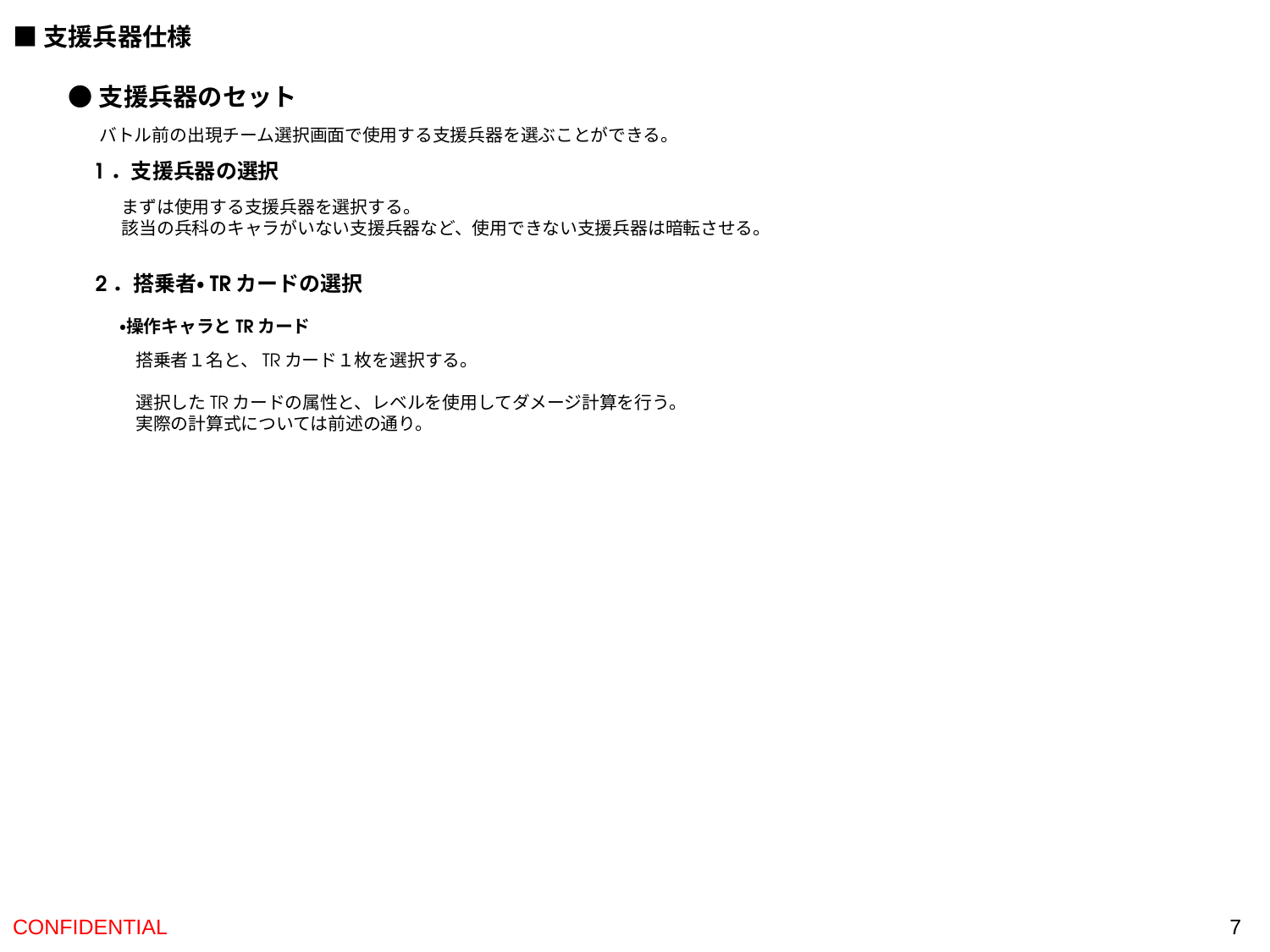

■支援兵器仕様
●支援兵器のセット
バトル前の出現チーム選択画面で使用する支援兵器を選ぶことができる。
1．支援兵器の選択
まずは使用する支援兵器を選択する。
該当の兵科のキャラがいない支援兵器など、使用できない支援兵器は暗転させる。
2．搭乗者・TRカードの選択
・操作キャラとTRカード
搭乗者１名と、TRカード１枚を選択する。

選択したTRカードの属性と、レベルを使用してダメージ計算を行う。
実際の計算式については前述の通り。
7
CONFIDENTIAL